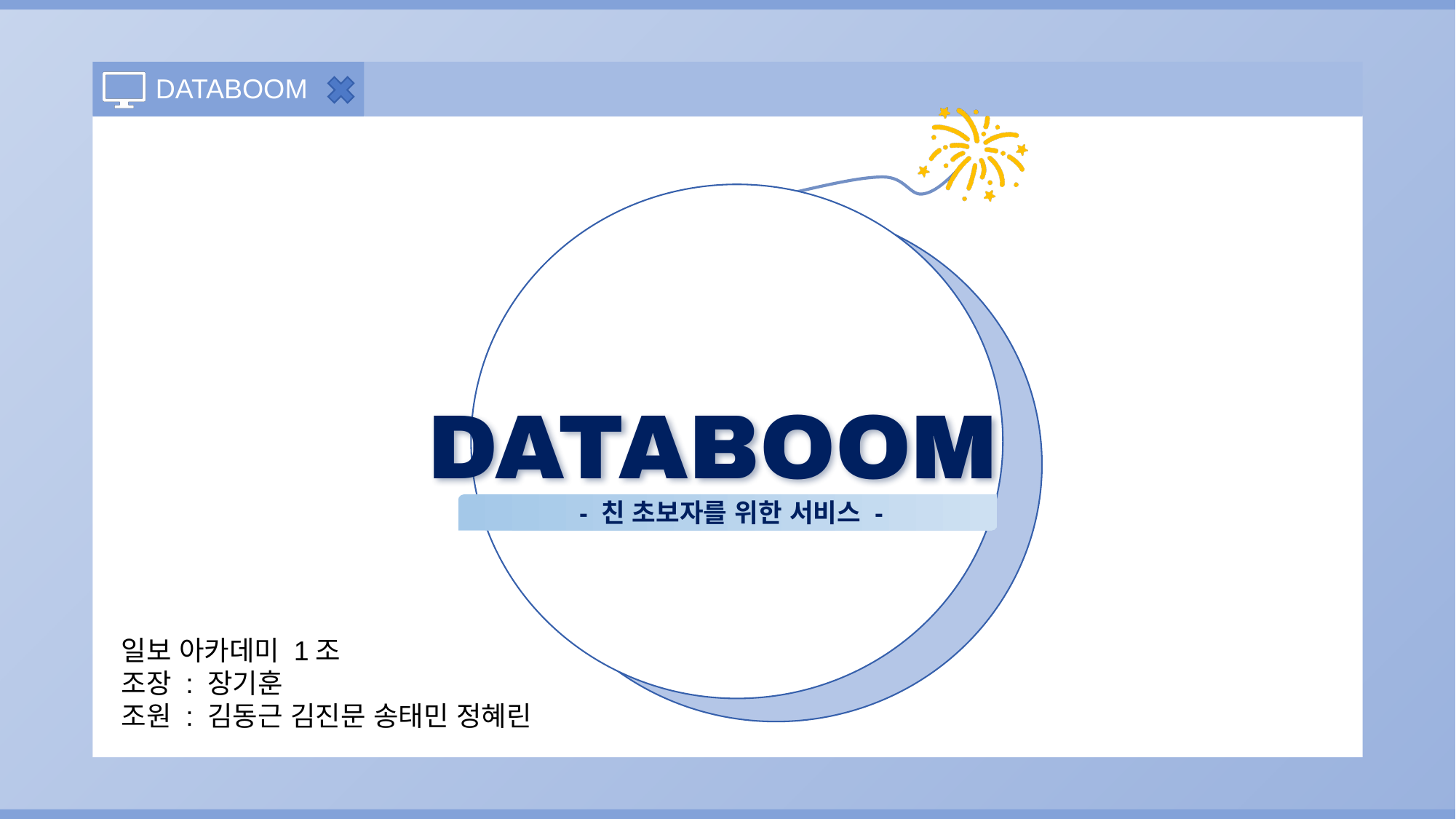

- 친 초보자를 위한 서비스 -
일보 아카데미 1조
조장 : 장기훈
조원 : 김동근 김진문 송태민 정혜린